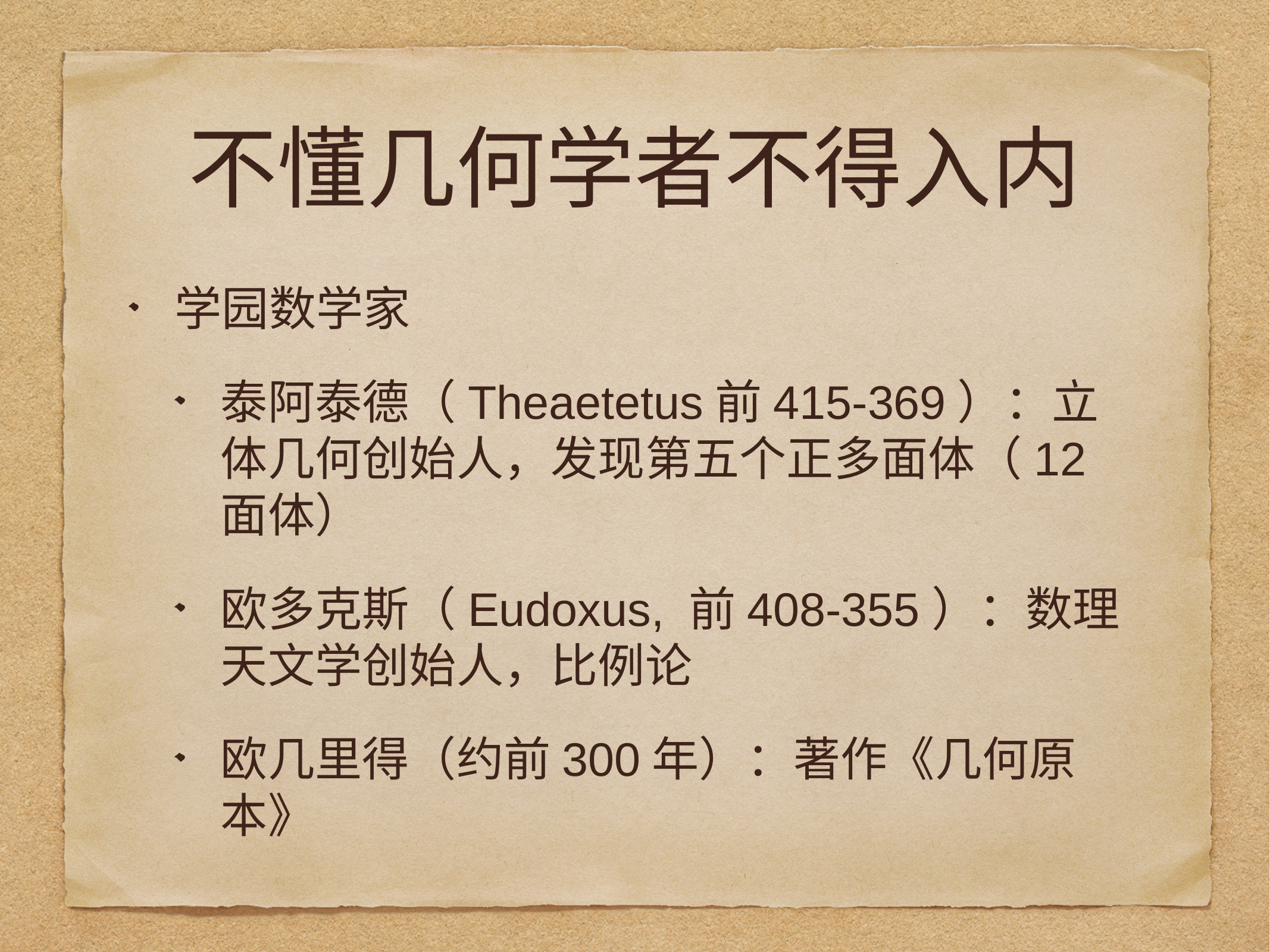

# 不懂几何学者不得入内
学园数学家
泰阿泰德（Theaetetus前415-369）：立体几何创始人，发现第五个正多面体（12面体）
欧多克斯（Eudoxus, 前408-355）：数理天文学创始人，比例论
欧几里得（约前300年）：著作《几何原本》